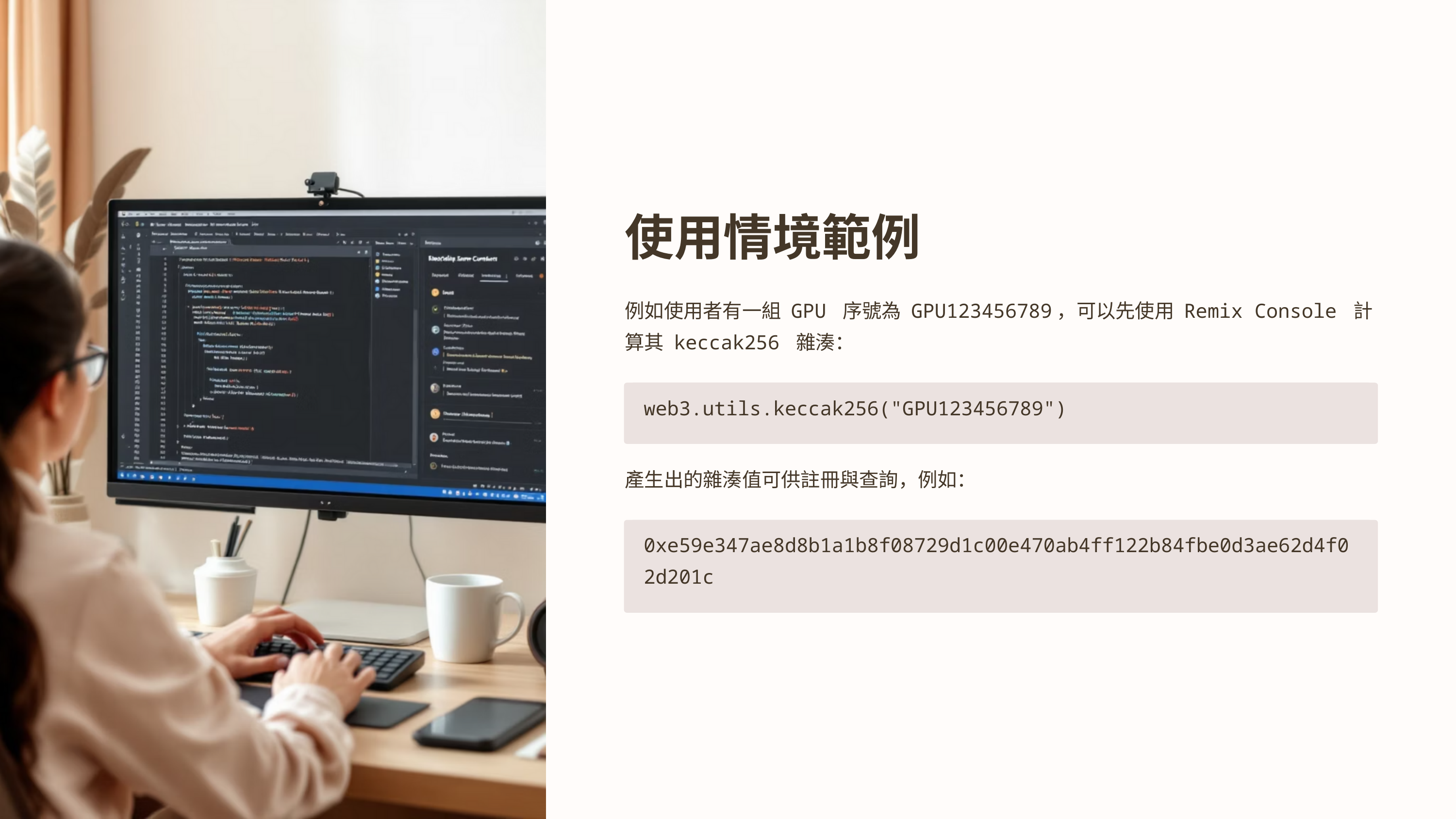

使用情境範例
例如使用者有一組 GPU 序號為 GPU123456789，可以先使用 Remix Console 計算其 keccak256 雜湊：

web3.utils.keccak256("GPU123456789")
產生出的雜湊值可供註冊與查詢，例如：

0xe59e347ae8d8b1a1b8f08729d1c00e470ab4ff122b84fbe0d3ae62d4f02d201c